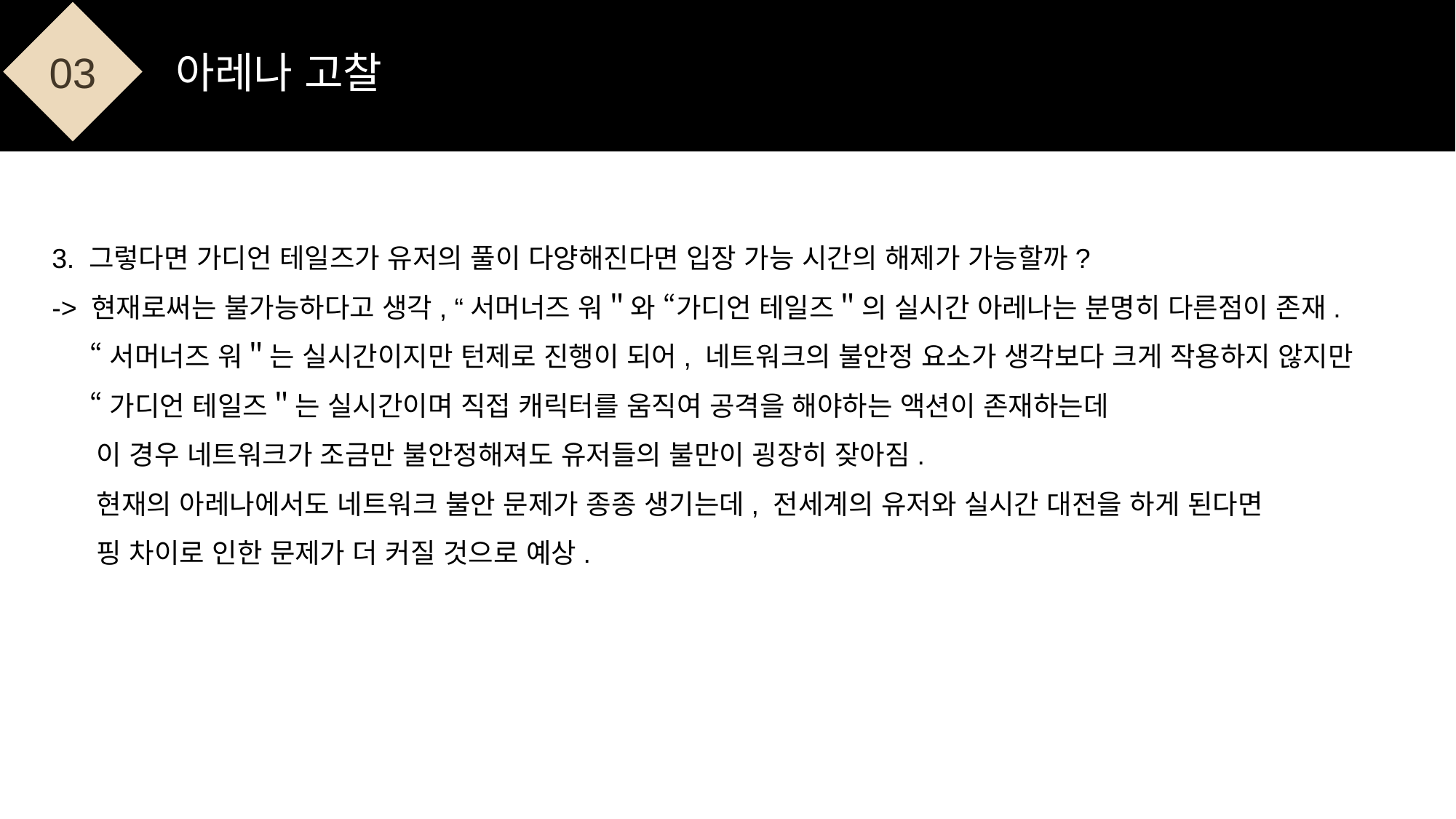

03
아레나 고찰
3. 그렇다면 가디언 테일즈가 유저의 풀이 다양해진다면 입장 가능 시간의 해제가 가능할까?
-> 현재로써는 불가능하다고 생각, “서머너즈 워＂와 “가디언 테일즈＂의 실시간 아레나는 분명히 다른점이 존재.
     “서머너즈 워＂는 실시간이지만 턴제로 진행이 되어, 네트워크의 불안정 요소가 생각보다 크게 작용하지 않지만
     “가디언 테일즈＂는 실시간이며 직접 캐릭터를 움직여 공격을 해야하는 액션이 존재하는데
     이 경우 네트워크가 조금만 불안정해져도 유저들의 불만이 굉장히 잦아짐.
     현재의 아레나에서도 네트워크 불안 문제가 종종 생기는데, 전세계의 유저와 실시간 대전을 하게 된다면
     핑 차이로 인한 문제가 더 커질 것으로 예상.